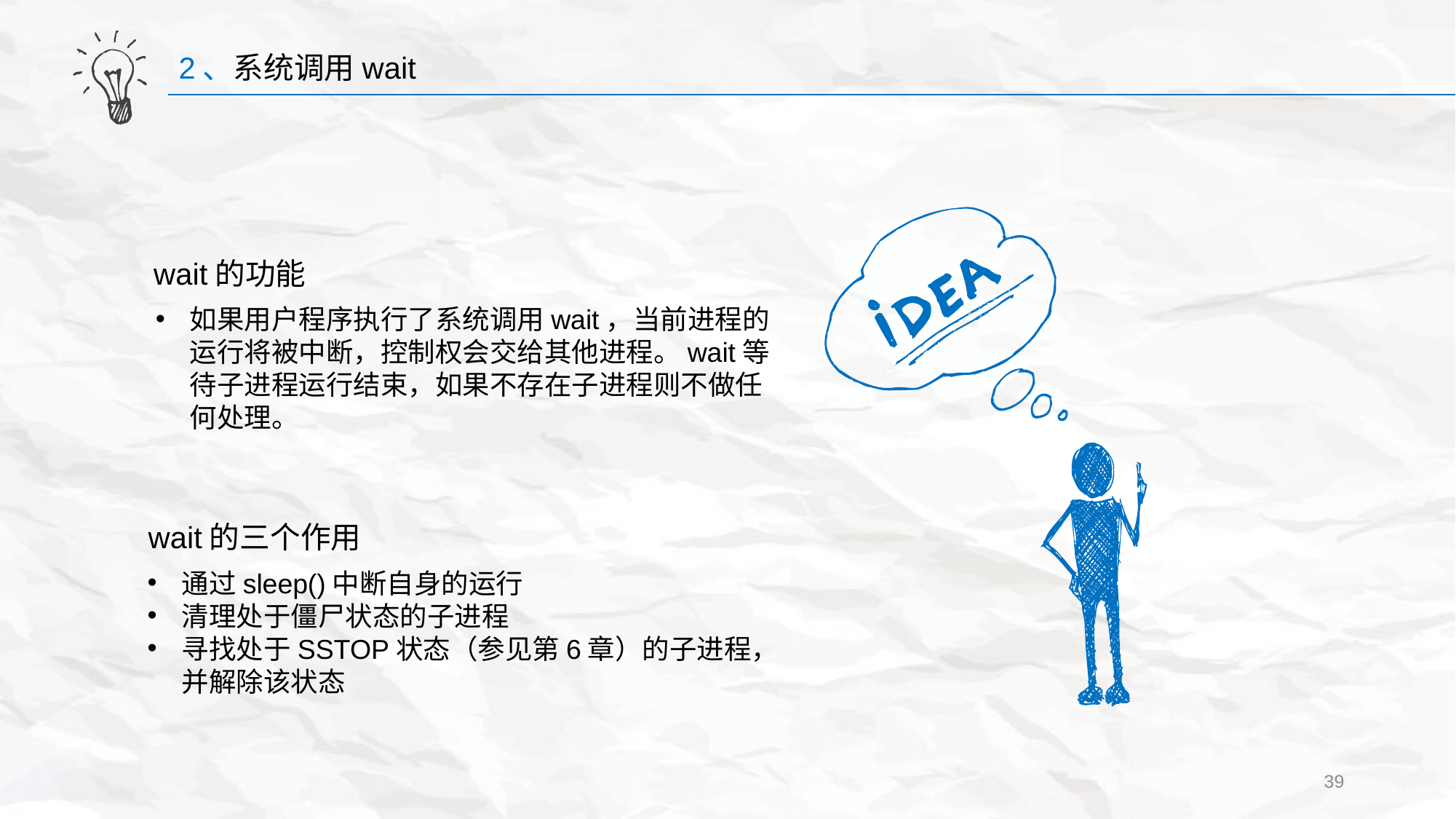

2、系统调用wait

wait的功能
如果用户程序执行了系统调用wait，当前进程的运行将被中断，控制权会交给其他进程。wait等待子进程运行结束，如果不存在子进程则不做任何处理。
wait的三个作用
通过sleep()中断自身的运行
清理处于僵尸状态的子进程
寻找处于SSTOP状态（参见第6章）的子进程，并解除该状态
39